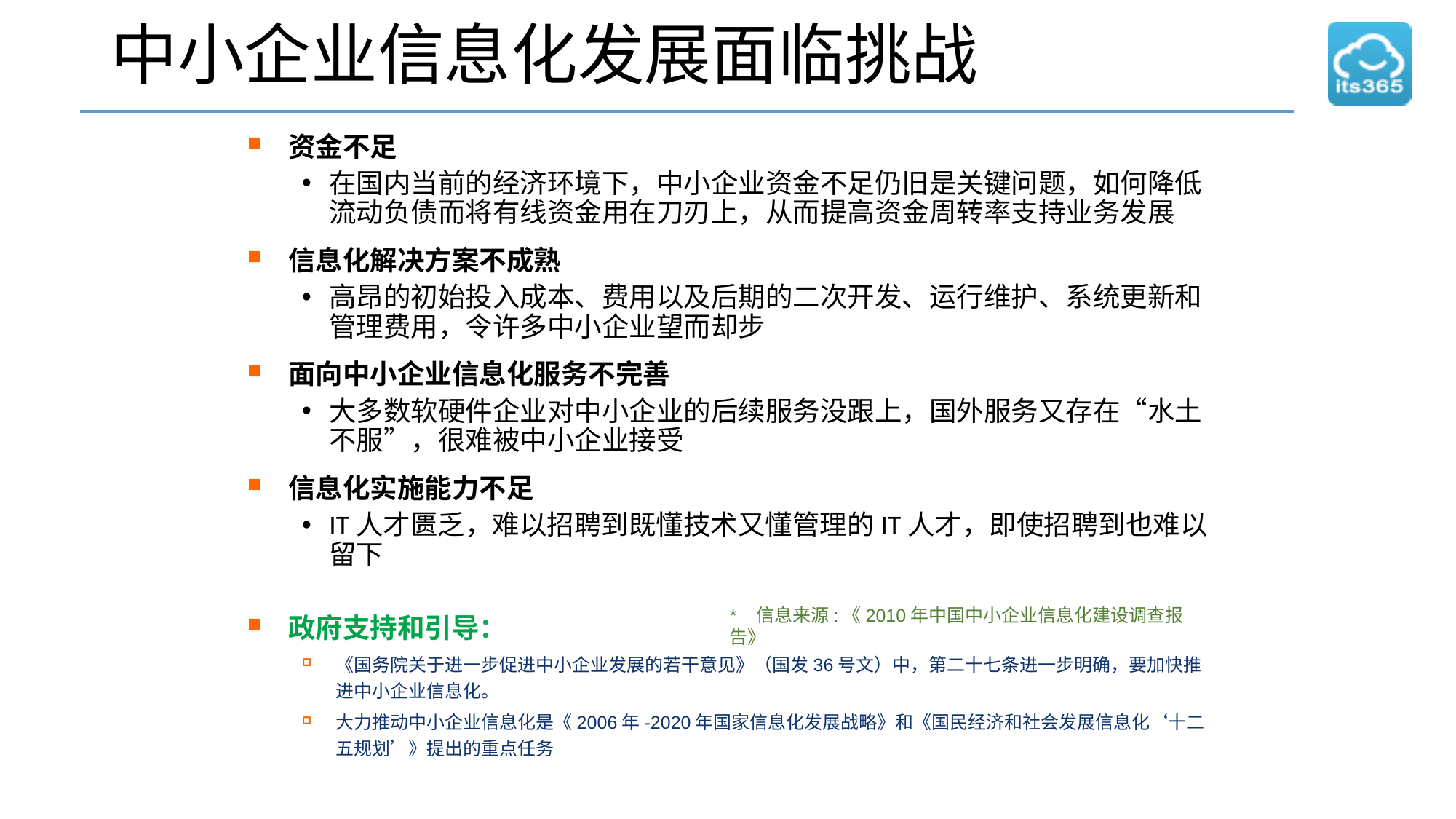

# 中小企业信息化发展面临挑战
资金不足
在国内当前的经济环境下，中小企业资金不足仍旧是关键问题，如何降低流动负债而将有线资金用在刀刃上，从而提高资金周转率支持业务发展
信息化解决方案不成熟
高昂的初始投入成本、费用以及后期的二次开发、运行维护、系统更新和管理费用，令许多中小企业望而却步
面向中小企业信息化服务不完善
大多数软硬件企业对中小企业的后续服务没跟上，国外服务又存在“水土不服”，很难被中小企业接受
信息化实施能力不足
IT人才匮乏，难以招聘到既懂技术又懂管理的IT人才，即使招聘到也难以留下
*   信息来源:《2010年中国中小企业信息化建设调查报告》
政府支持和引导：
《国务院关于进一步促进中小企业发展的若干意见》（国发36号文）中，第二十七条进一步明确，要加快推进中小企业信息化。
大力推动中小企业信息化是《2006年-2020年国家信息化发展战略》和《国民经济和社会发展信息化‘十二五规划’》提出的重点任务